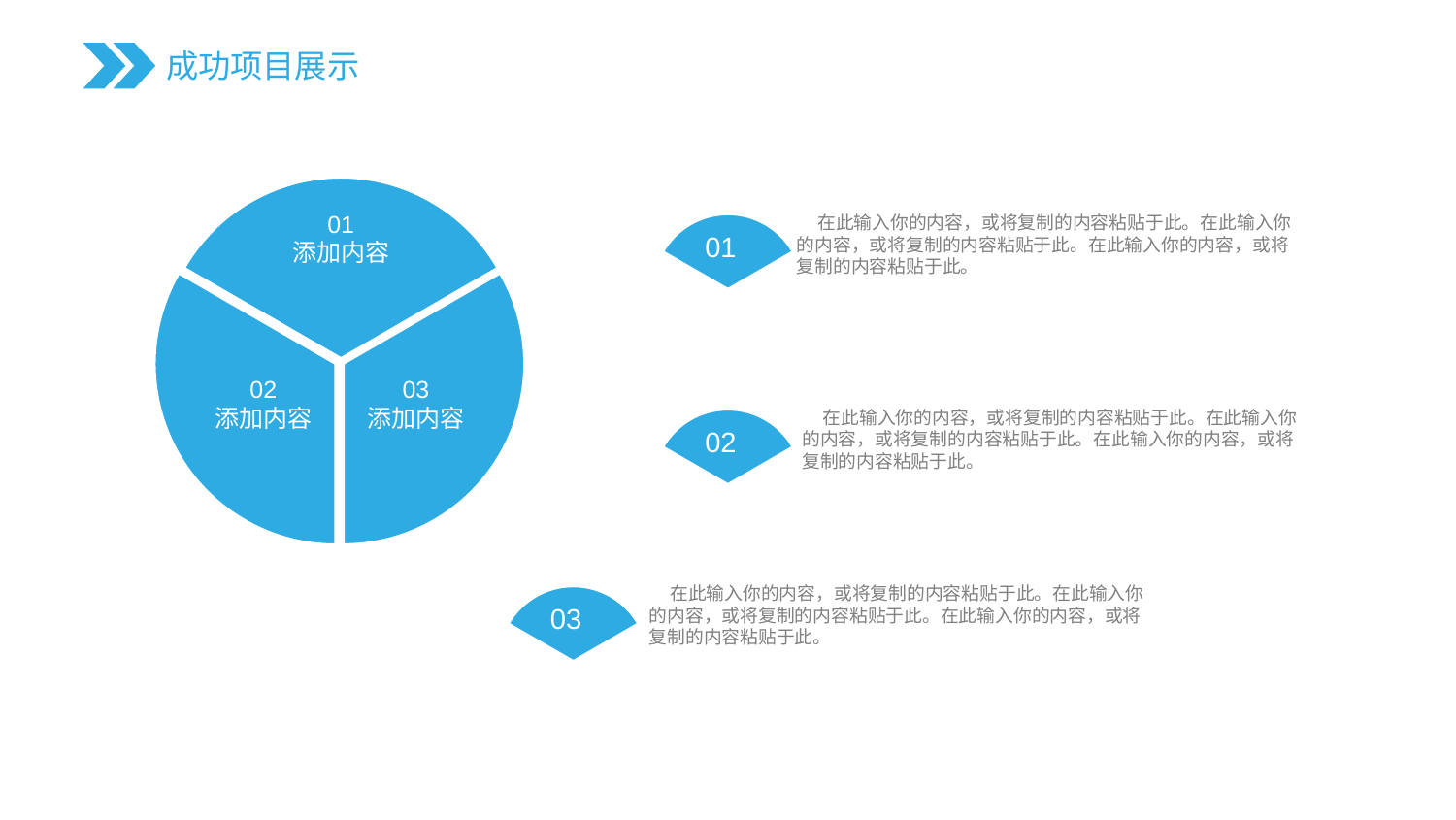

01
添加内容

02
添加内容

03
添加内容
    在此输入你的内容，或将复制的内容粘贴于此。在此输入你的内容，或将复制的内容粘贴于此。在此输入你的内容，或将复制的内容粘贴于此。

01
    在此输入你的内容，或将复制的内容粘贴于此。在此输入你的内容，或将复制的内容粘贴于此。在此输入你的内容，或将复制的内容粘贴于此。

02
    在此输入你的内容，或将复制的内容粘贴于此。在此输入你的内容，或将复制的内容粘贴于此。在此输入你的内容，或将复制的内容粘贴于此。

03